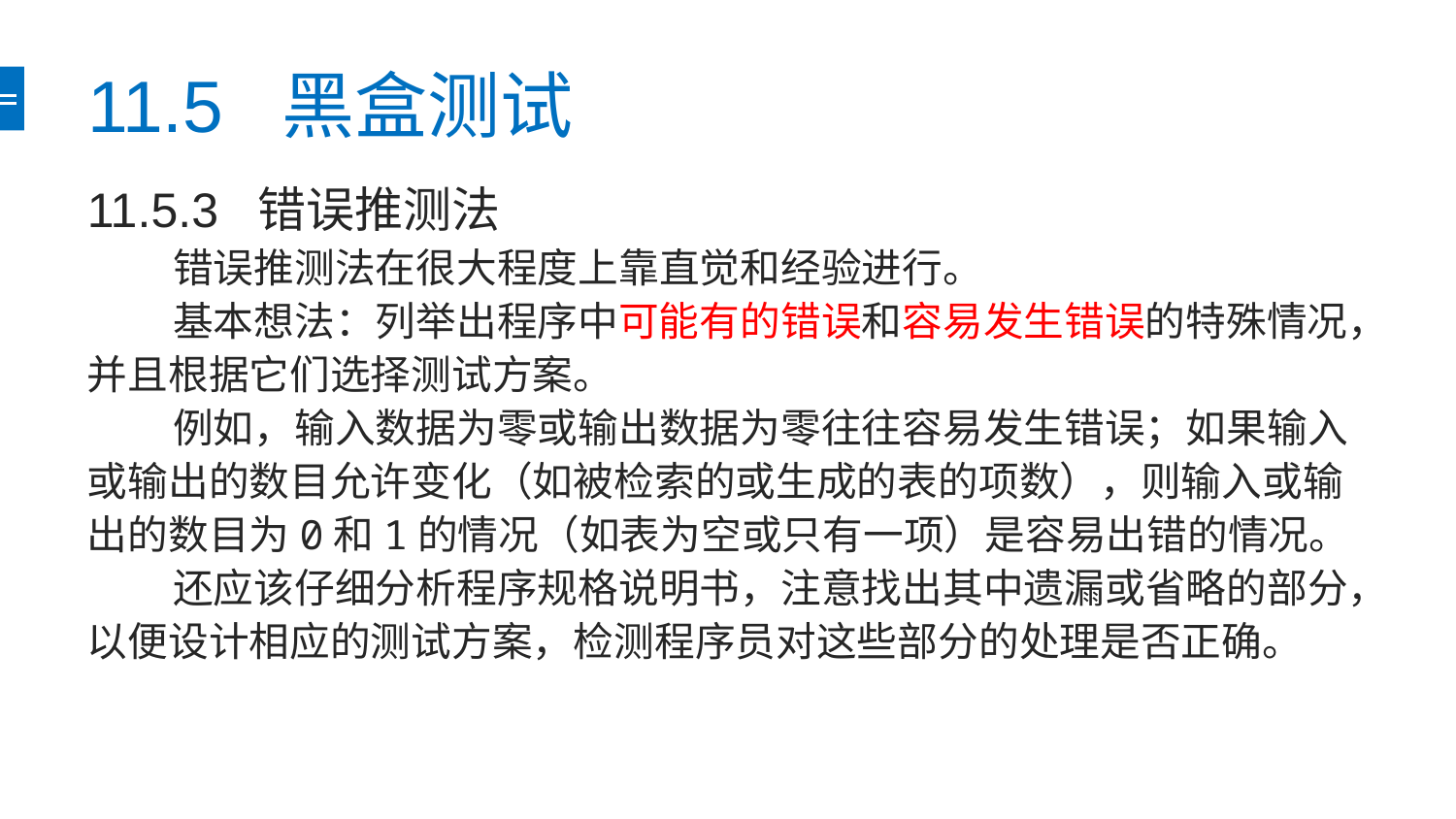

# 11.5  黑盒测试
11.5.3  错误推测法
错误推测法在很大程度上靠直觉和经验进行。
基本想法：列举出程序中可能有的错误和容易发生错误的特殊情况，并且根据它们选择测试方案。
例如，输入数据为零或输出数据为零往往容易发生错误；如果输入或输出的数目允许变化（如被检索的或生成的表的项数），则输入或输出的数目为0和1的情况（如表为空或只有一项）是容易出错的情况。
还应该仔细分析程序规格说明书，注意找出其中遗漏或省略的部分，以便设计相应的测试方案，检测程序员对这些部分的处理是否正确。